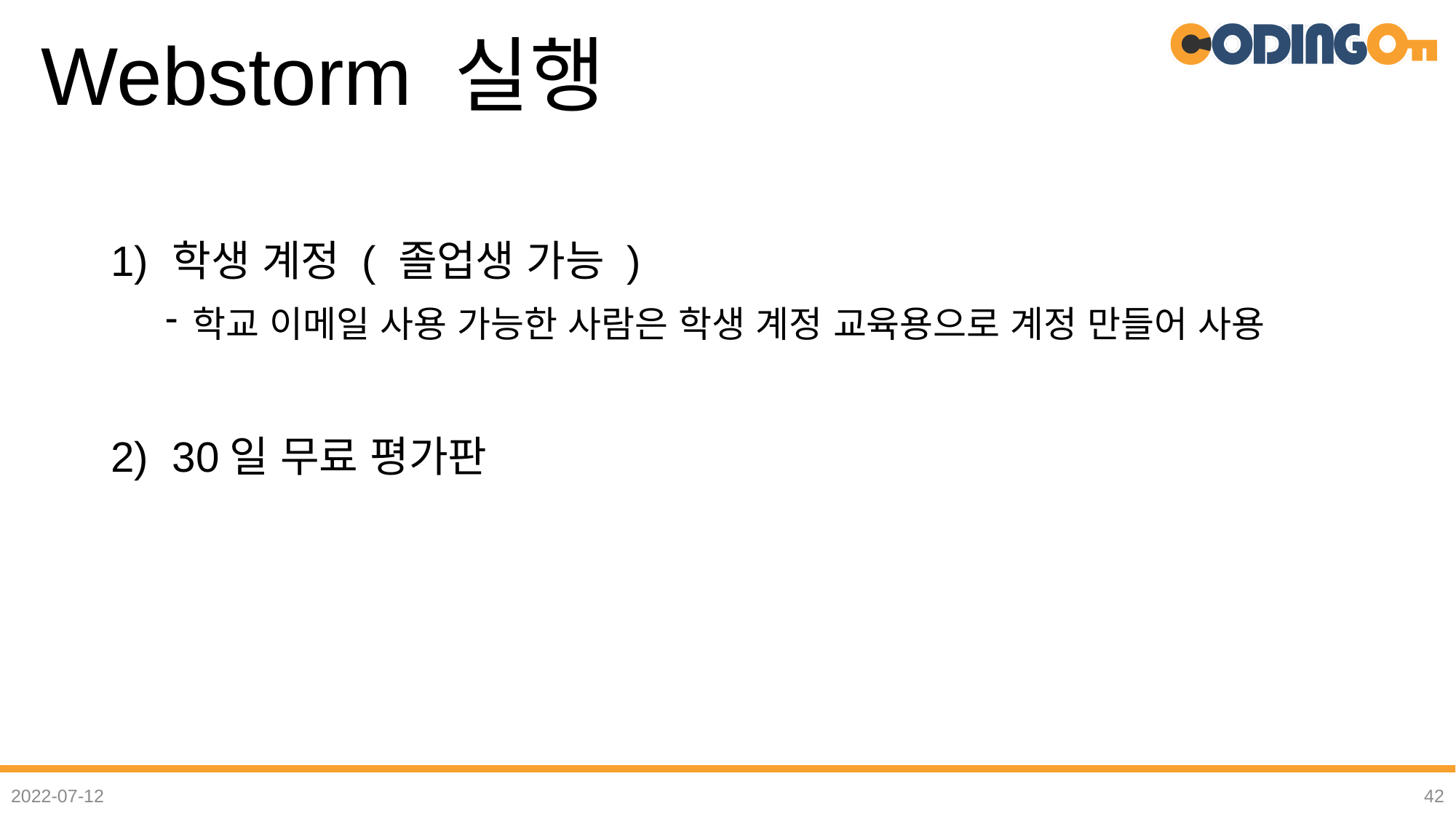

# Webstorm 실행
학생 계정 ( 졸업생 가능 )
학교 이메일 사용 가능한 사람은 학생 계정 교육용으로 계정 만들어 사용

30일 무료 평가판

2022-07-12
42